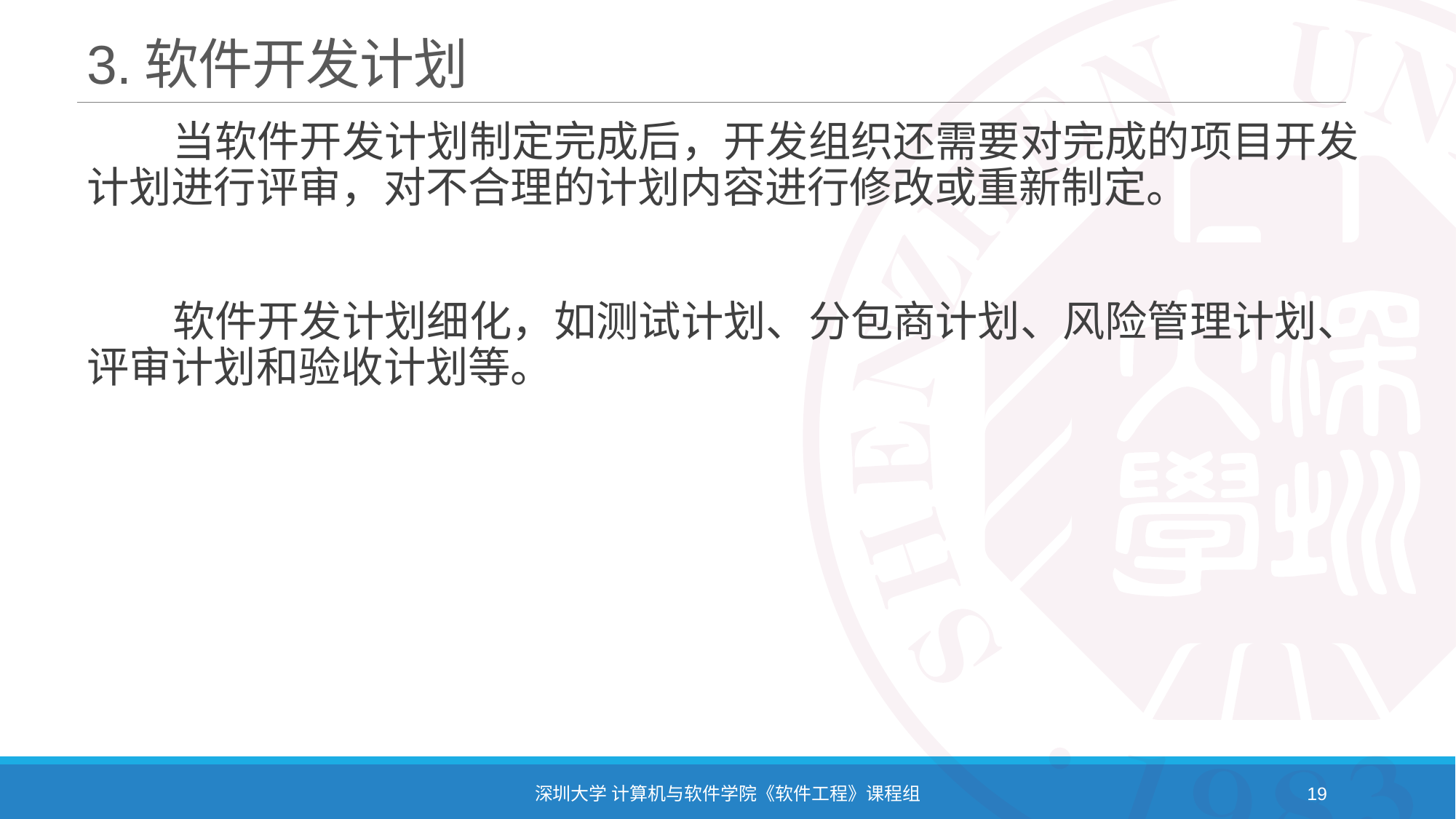

# 3.软件开发计划
        当软件开发计划制定完成后，开发组织还需要对完成的项目开发计划进行评审，对不合理的计划内容进行修改或重新制定。

        软件开发计划细化，如测试计划、分包商计划、风险管理计划、评审计划和验收计划等。

深圳大学 计算机与软件学院《软件工程》课程组
19